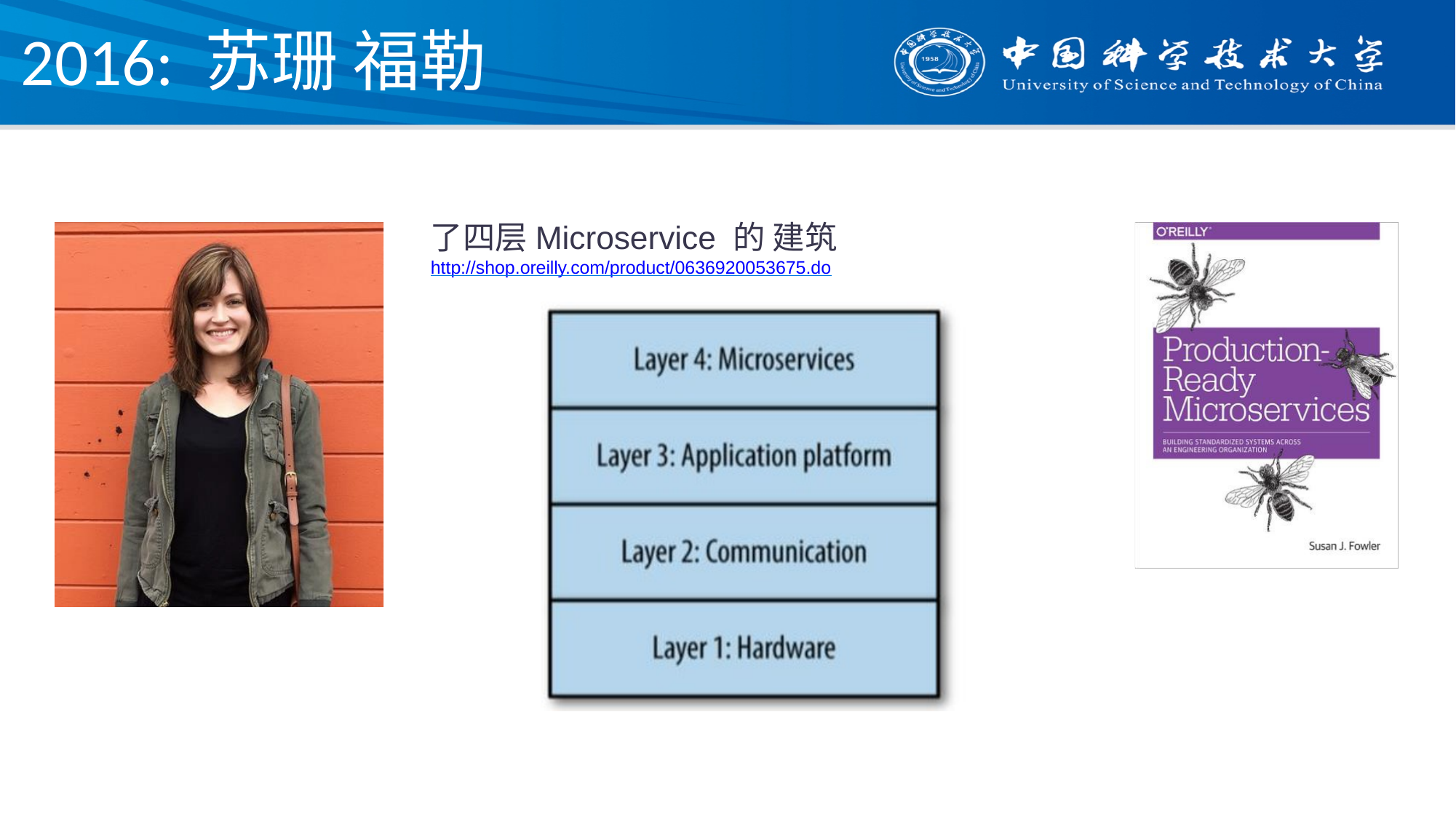

# 2016: 苏珊 福勒
了四层Microservice 的 建筑
http://shop.oreilly.com/product/0636920053675.do